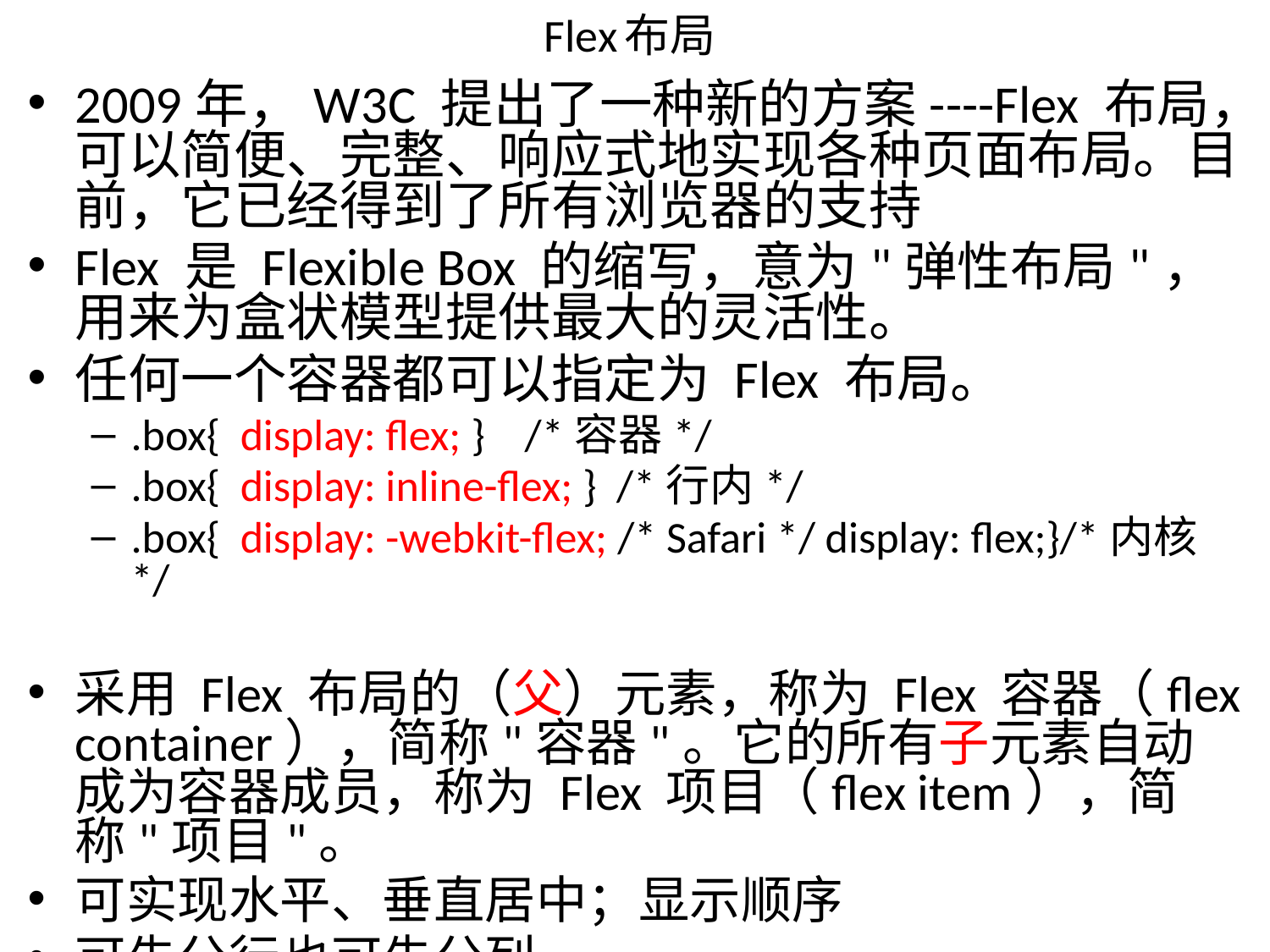

# Flex布局
2009年，W3C 提出了一种新的方案----Flex 布局，可以简便、完整、响应式地实现各种页面布局。目前，它已经得到了所有浏览器的支持
Flex 是 Flexible Box 的缩写，意为"弹性布局"，用来为盒状模型提供最大的灵活性。
任何一个容器都可以指定为 Flex 布局。
.box{  display: flex; }    /*容器*/
.box{  display: inline-flex; }  /*行内*/
.box{  display: -webkit-flex; /* Safari */ display: flex;}/*内核*/

采用 Flex 布局的（父）元素，称为 Flex 容器（flex container），简称"容器"。它的所有子元素自动成为容器成员，称为 Flex 项目（flex item），简称"项目"。
可实现水平、垂直居中；显示顺序
可先分行也可先分列